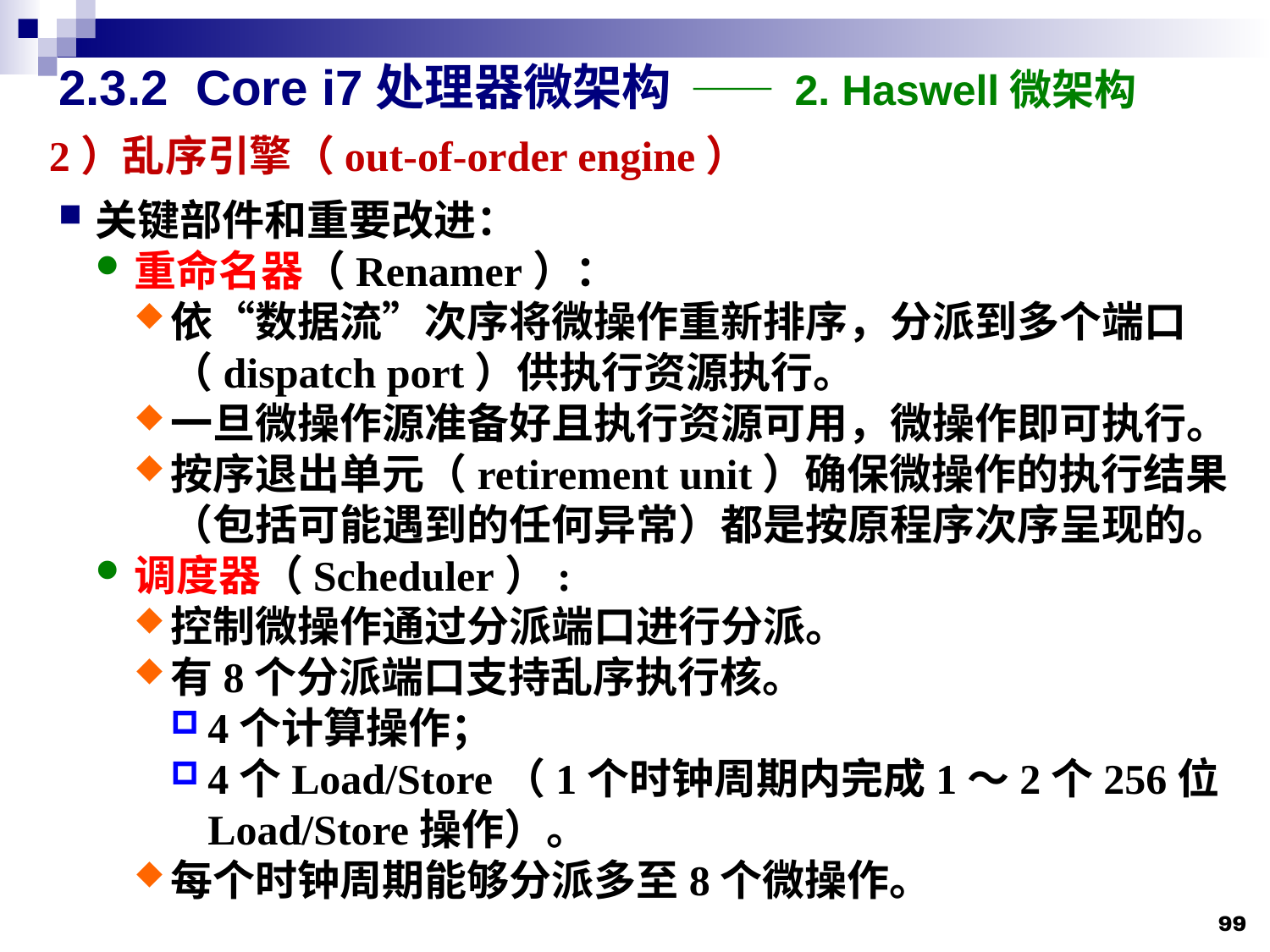

# 2.3.2  Core i7处理器微架构  —— 2. Haswell微架构
2）乱序引擎（out-of-order engine）
关键部件和重要改进：
重命名器（Renamer）：
依“数据流”次序将微操作重新排序，分派到多个端口（dispatch port）供执行资源执行。
一旦微操作源准备好且执行资源可用，微操作即可执行。
按序退出单元（retirement unit）确保微操作的执行结果（包括可能遇到的任何异常）都是按原程序次序呈现的。
调度器（Scheduler）:
控制微操作通过分派端口进行分派。
有8个分派端口支持乱序执行核。
4个计算操作；
4个Load/Store（1个时钟周期内完成1～2个256位Load/Store操作）。
每个时钟周期能够分派多至8个微操作。
99